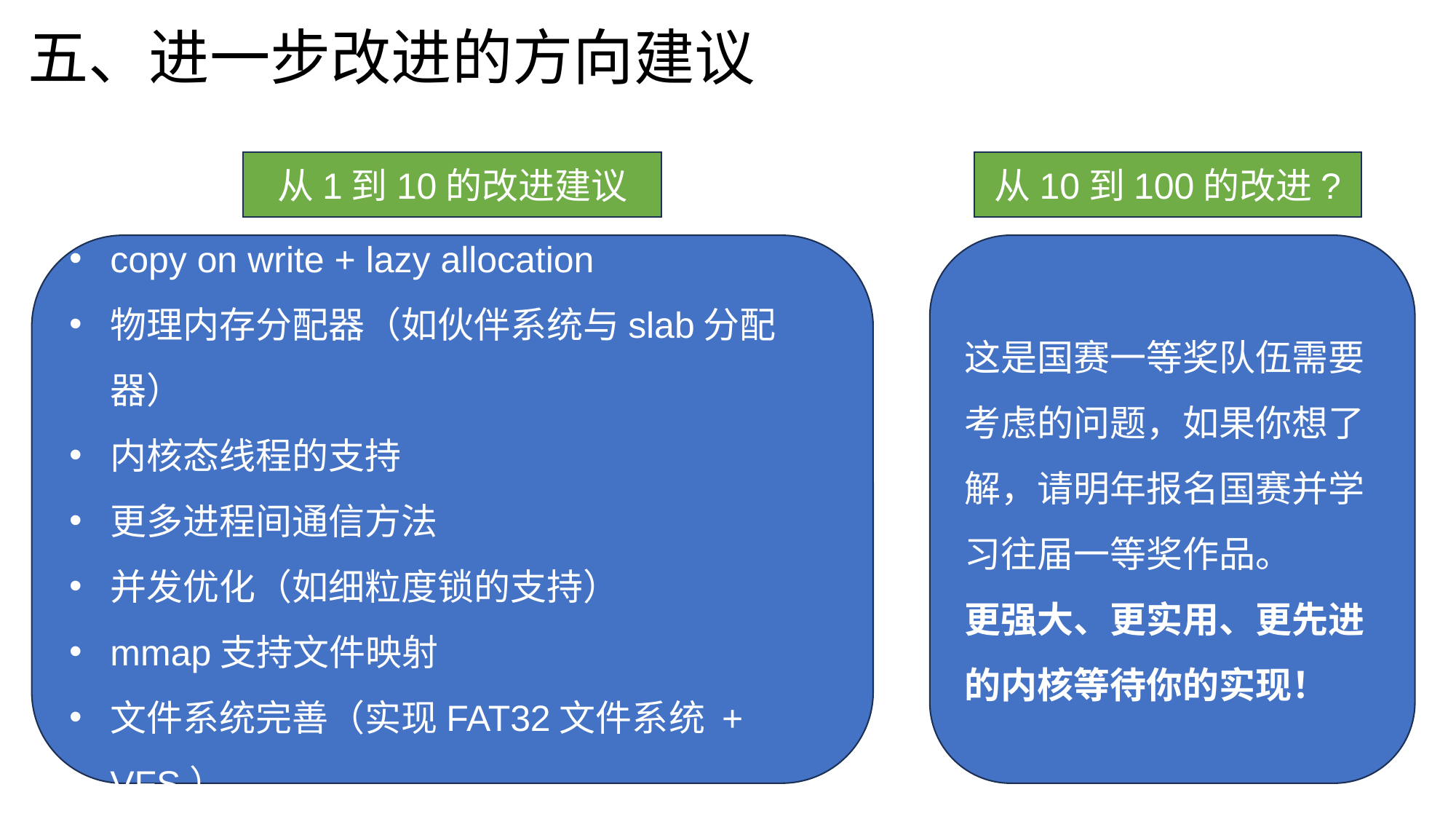

# 五、进一步改进的方向建议
从1到10的改进建议
从10到100的改进?
copy on write + lazy allocation
物理内存分配器（如伙伴系统与slab分配器）
内核态线程的支持
更多进程间通信方法
并发优化（如细粒度锁的支持）
mmap支持文件映射
文件系统完善（实现FAT32文件系统 + VFS）
这是国赛一等奖队伍需要考虑的问题，如果你想了解，请明年报名国赛并学习往届一等奖作品。
更强大、更实用、更先进的内核等待你的实现！